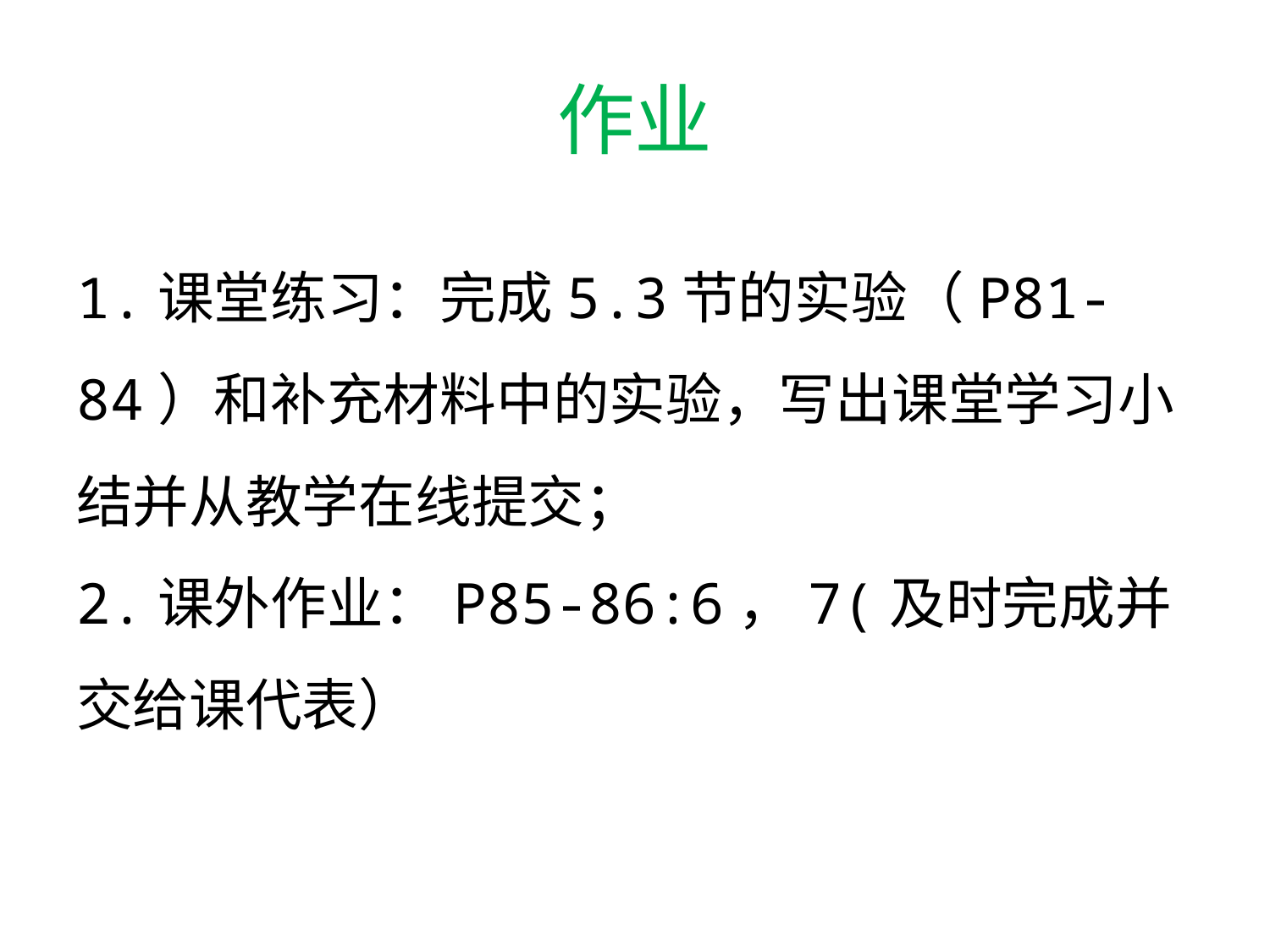

# 作业
1.课堂练习：完成5.3节的实验（P81-84）和补充材料中的实验，写出课堂学习小结并从教学在线提交；
2.课外作业：P85-86:6，7(及时完成并交给课代表）